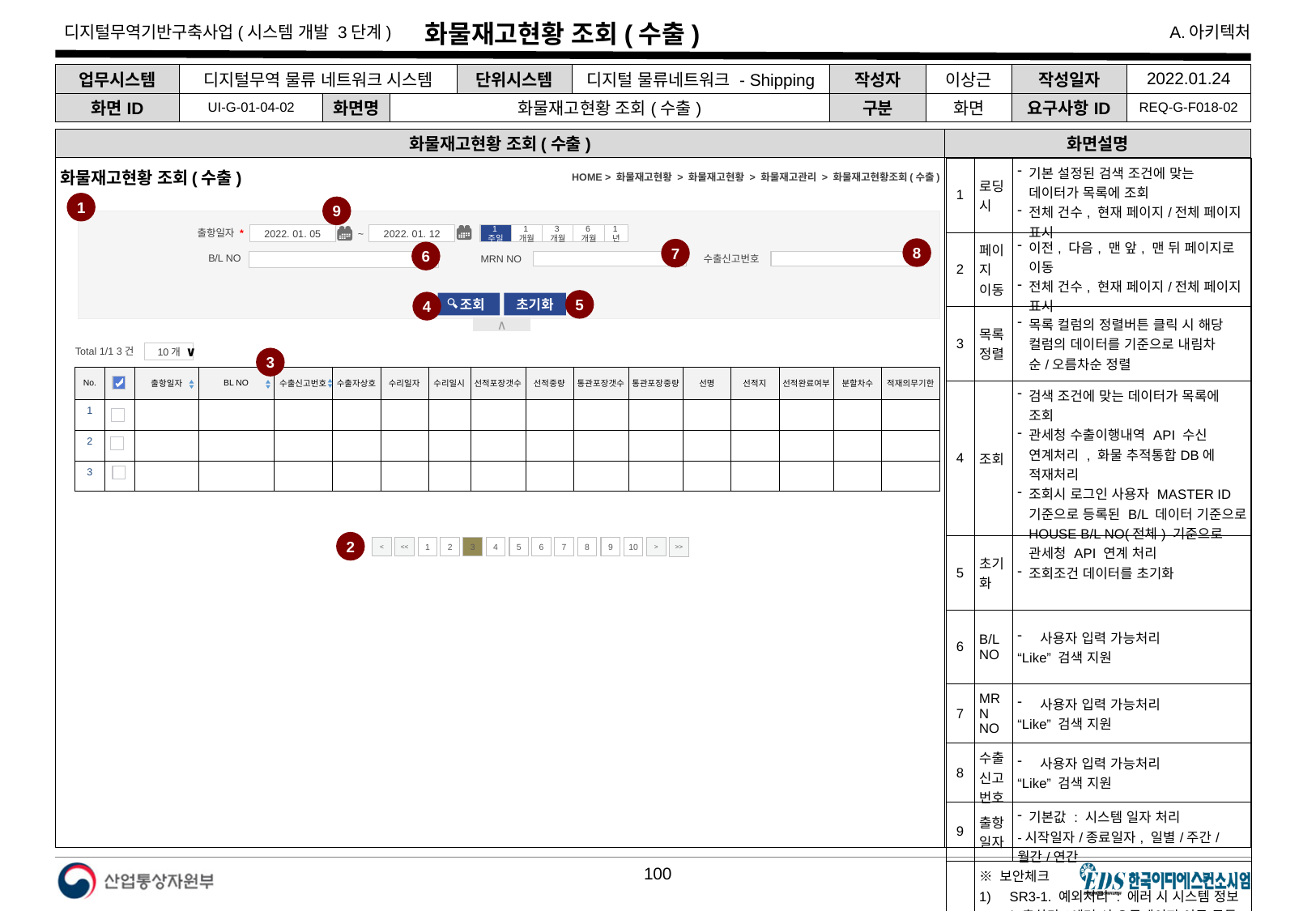

# 화물재고현황 조회(수출)
| 업무시스템 | 디지털무역 물류 네트워크 시스템 |  |  | 단위시스템 | 디지털 물류네트워크 - Shipping | 작성자 | 이상근 | 작성일자 | 2022.01.24 |
| --- | --- | --- | --- | --- | --- | --- | --- | --- | --- |
| 화면ID | UI-G-01-04-02 | 화면명 | 화물재고현황 조회(수출) |  |  | 구분 | 화면 | 요구사항ID | REQ-G-F018-02 |
화물재고현황 조회(수출)

화면설명

| 1 | 로딩 시 | 기본 설정된 검색 조건에 맞는 데이터가 목록에 조회 전체 건수, 현재 페이지/전체 페이지 표시 |
| --- | --- | --- |
| 2 | 페이지 이동 | 이전, 다음, 맨 앞, 맨 뒤 페이지로 이동 전체 건수, 현재 페이지/전체 페이지 표시 |
| 3 | 목록정렬 | 목록 컬럼의 정렬버튼 클릭 시 해당 컬럼의 데이터를 기준으로 내림차순/오름차순 정렬 |
| 4 | 조회 | 검색 조건에 맞는 데이터가 목록에 조회 관세청 수출이행내역 API 수신 연계처리 , 화물 추적통합DB에 적재처리 조회시 로그인 사용자 MASTER ID 기준으로 등록된 B/L 데이터 기준으로 HOUSE B/L NO(전체) 기준으로 관세청 API 연계 처리 |
| 5 | 초기화 | 조회조건 데이터를 초기화 |
| 6 | B/L NO | 사용자 입력 가능처리 “Like” 검색 지원 |
| 7 | MRN NO | 사용자 입력 가능처리 “Like” 검색 지원 |
| 8 | 수출신고번호 | 사용자 입력 가능처리 “Like” 검색 지원 |
| 9 | 출항일자 | 기본값 : 시스템 일자 처리 -시작일자/종료일자, 일별/주간/월간/연간 |
|  | ※ 보안체크 SR3-1. 예외처리 : 에러 시 시스템 정보 노출차단(에러 시 오류페이지 이동 공통 적용) |  |
HOME > 화물재고현황 > 화물재고현황 > 화물재고관리 > 화물재고현황조회(수출)
화물재고현황 조회(수출)
1
9

출항일자 *
1주일
2022. 01. 05
~
2022. 01. 12

1년
1개월
6개월
3개월
8
7
6
B/L NO
MRN NO
수출신고번호

5
4
 조회

초기화
∧
Total 1/1 3건
10개
∨
3
| No. |  | 출항일자 | BL NO | 수출신고번호 | 수출자상호 | 수리일자 | 수리일시 | 선적포장갯수 | 선적중량 | 통관포장갯수 | 통관포장중량 | 선명 | 선적지 | 선적완료여부 | 분할차수 | 적재의무기한 |
| --- | --- | --- | --- | --- | --- | --- | --- | --- | --- | --- | --- | --- | --- | --- | --- | --- |
| 1 |  |  |  |  |  |  |  |  |  |  |  |  |  |  |  |  |
| 2 |  |  |  |  |  |  |  |  |  |  |  |  |  |  |  |  |
| 3 |  |  |  |  |  |  |  |  |  |  |  |  |  |  |  |  |

2
<
<<
1
2
3
4
5
6
7
8
9
10
>
>>
다음 장에 이어서